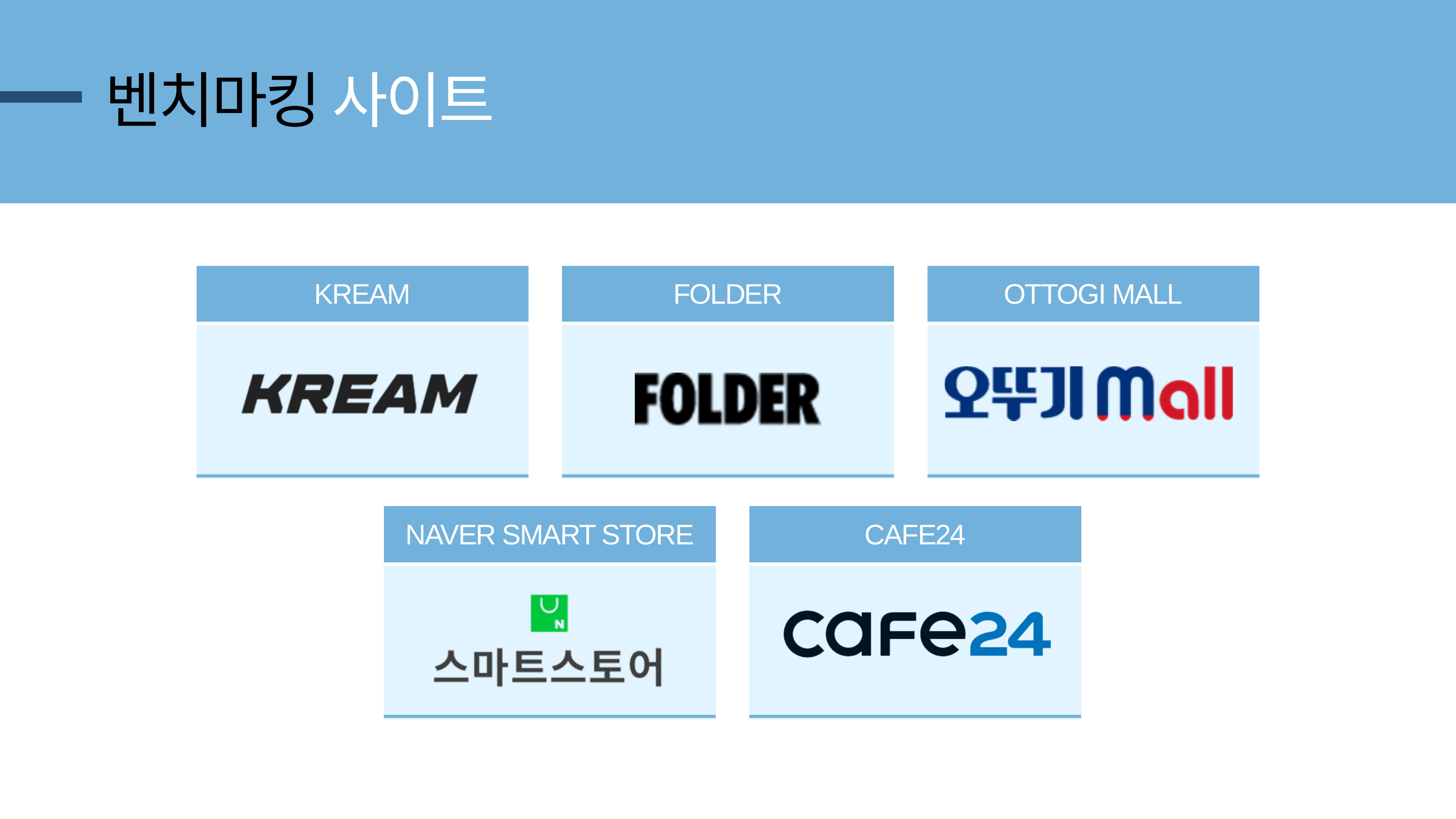

벤치마킹 사이트

KREAM

FOLDER
OTTOGI MALL

NAVER SMART STORE
CAFE24